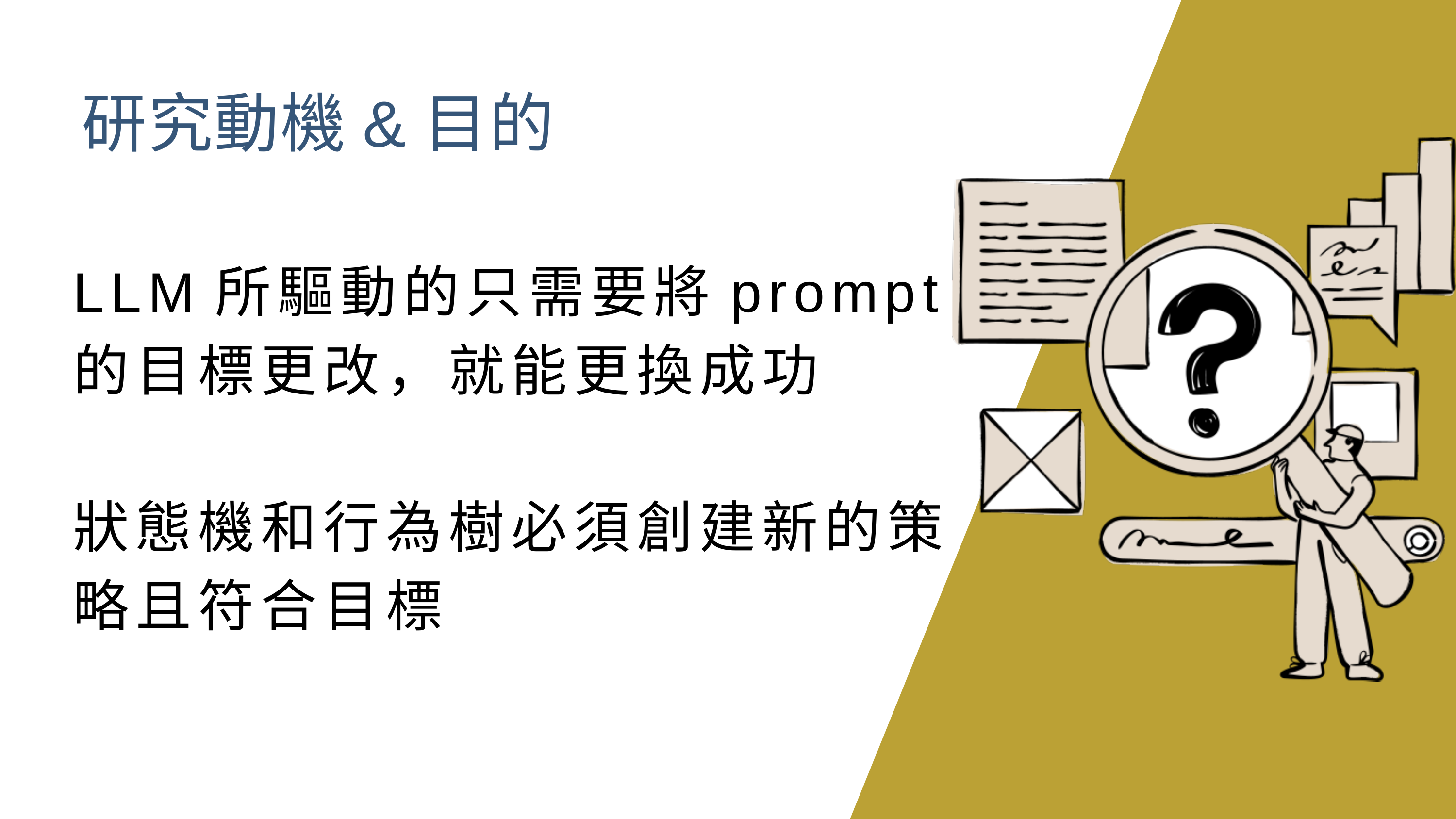

研究動機&目的

LLM所驅動的只需要將prompt的目標更改，就能更換成功

狀態機和行為樹必須創建新的策略且符合目標
CONTINUE